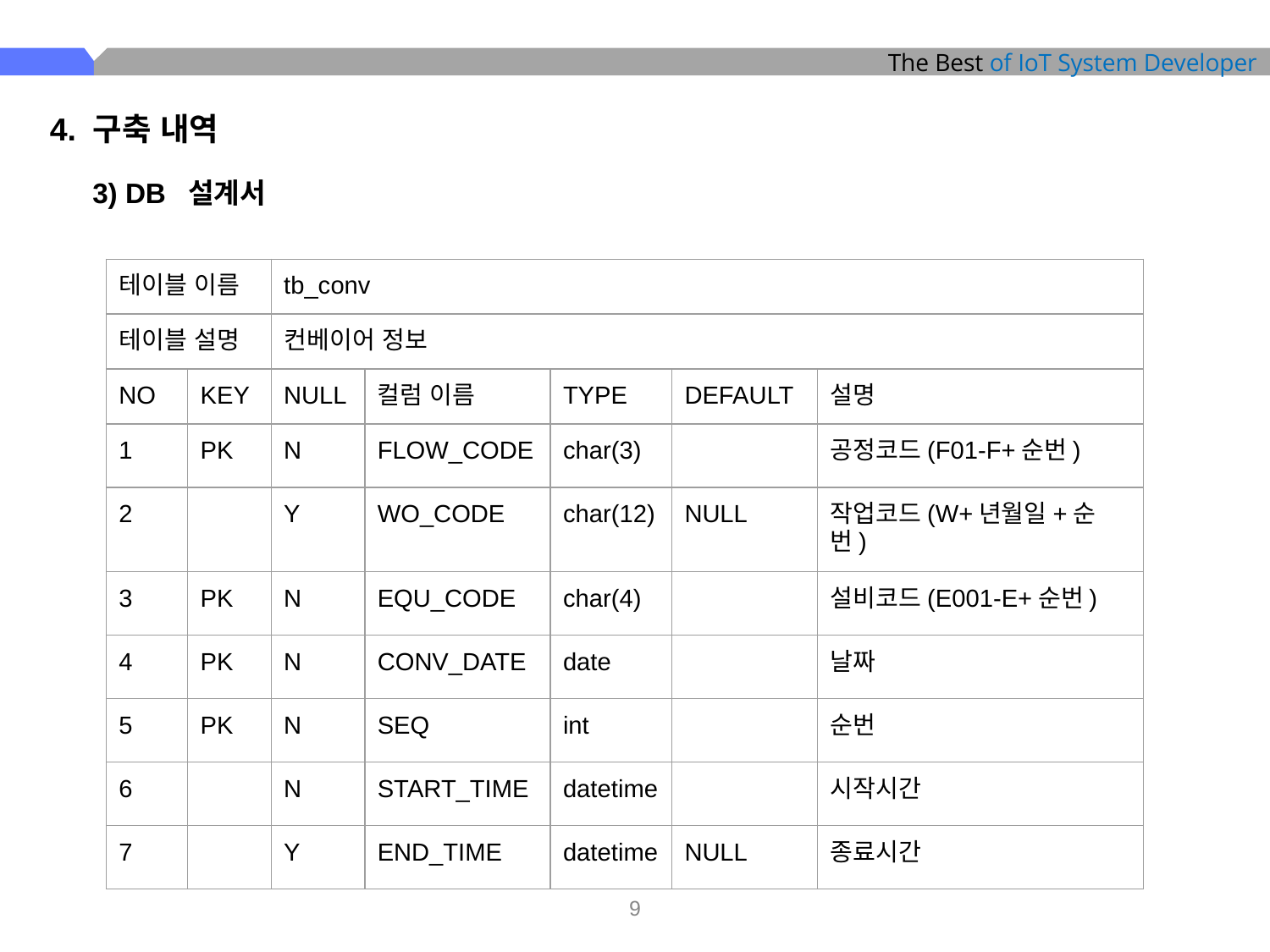

4. 구축 내역
3) DB  설계서
| 테이블 이름 |  | tb\_conv |  |  |  |  |
| --- | --- | --- | --- | --- | --- | --- |
| 테이블 설명 |  | 컨베이어 정보 |  |  |  |  |
| NO | KEY | NULL | 컬럼 이름 | TYPE | DEFAULT | 설명 |
| 1 | PK | N | FLOW\_CODE | char(3) |  | 공정코드(F01-F+순번) |
| 2 |  | Y | WO\_CODE | char(12) | NULL | 작업코드(W+년월일+순번) |
| 3 | PK | N | EQU\_CODE | char(4) |  | 설비코드(E001-E+순번) |
| 4 | PK | N | CONV\_DATE | date |  | 날짜 |
| 5 | PK | N | SEQ | int |  | 순번 |
| 6 |  | N | START\_TIME | datetime |  | 시작시간 |
| 7 |  | Y | END\_TIME | datetime | NULL | 종료시간 |
9